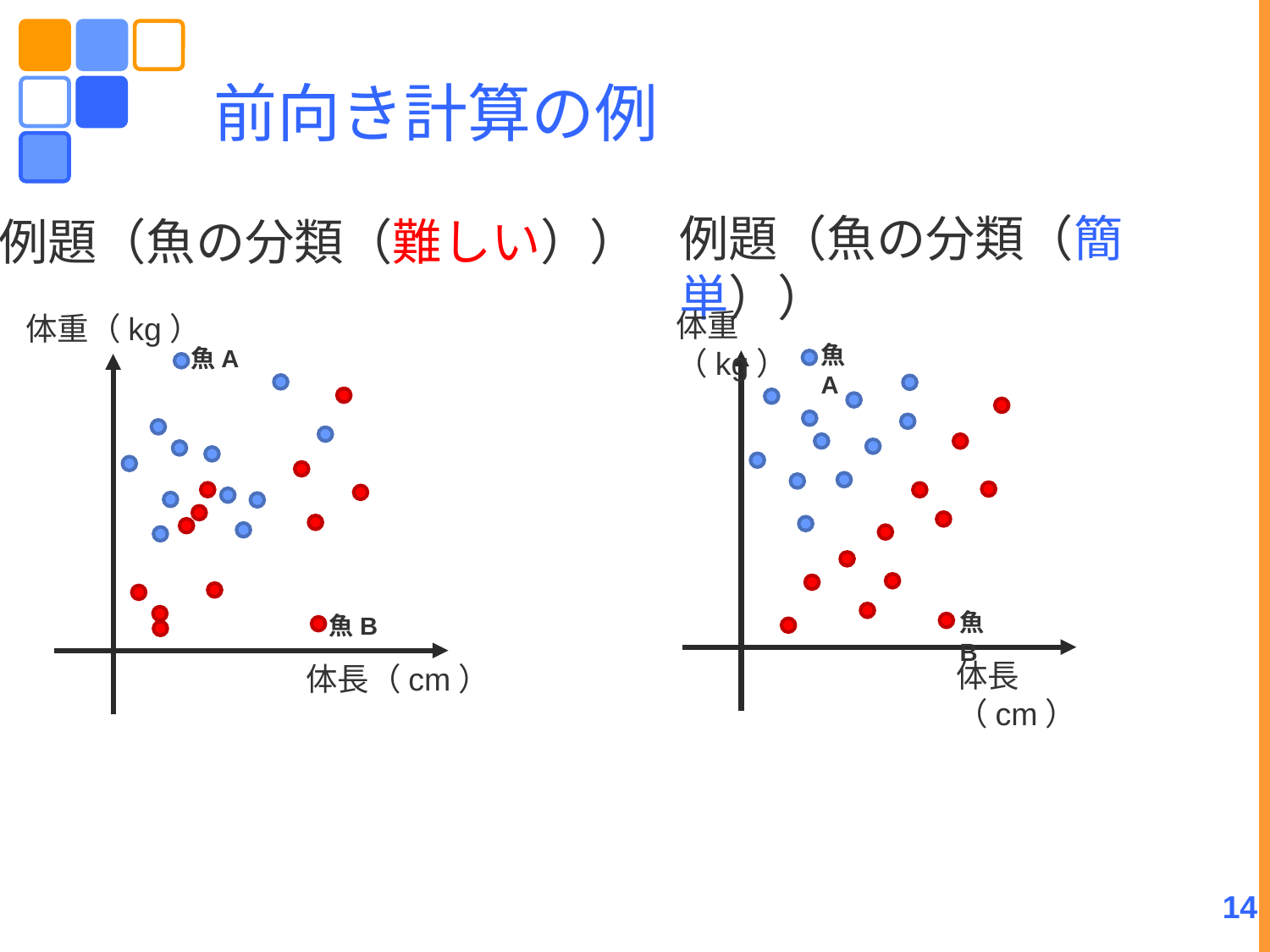

# 前向き計算の例
例題（魚の分類（簡単））
例題（魚の分類（難しい））
体重（kg）
体重（kg）
魚A
魚A

魚B

魚B

体長（cm）
体長（cm）